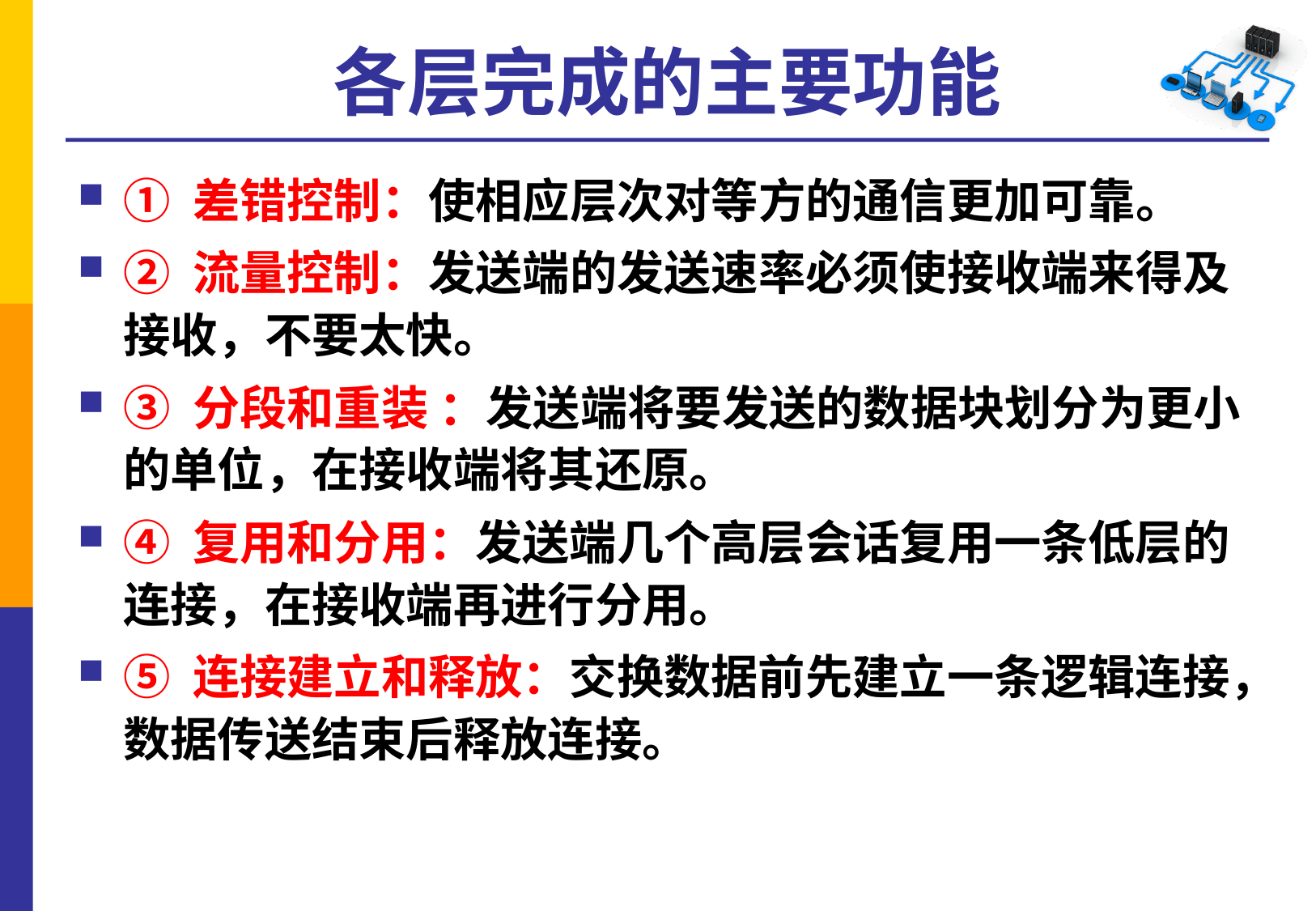

# 各层完成的主要功能
① 差错控制：使相应层次对等方的通信更加可靠。
② 流量控制：发送端的发送速率必须使接收端来得及接收，不要太快。
③ 分段和重装 ：发送端将要发送的数据块划分为更小的单位，在接收端将其还原。
④ 复用和分用：发送端几个高层会话复用一条低层的连接，在接收端再进行分用。
⑤ 连接建立和释放：交换数据前先建立一条逻辑连接，数据传送结束后释放连接。